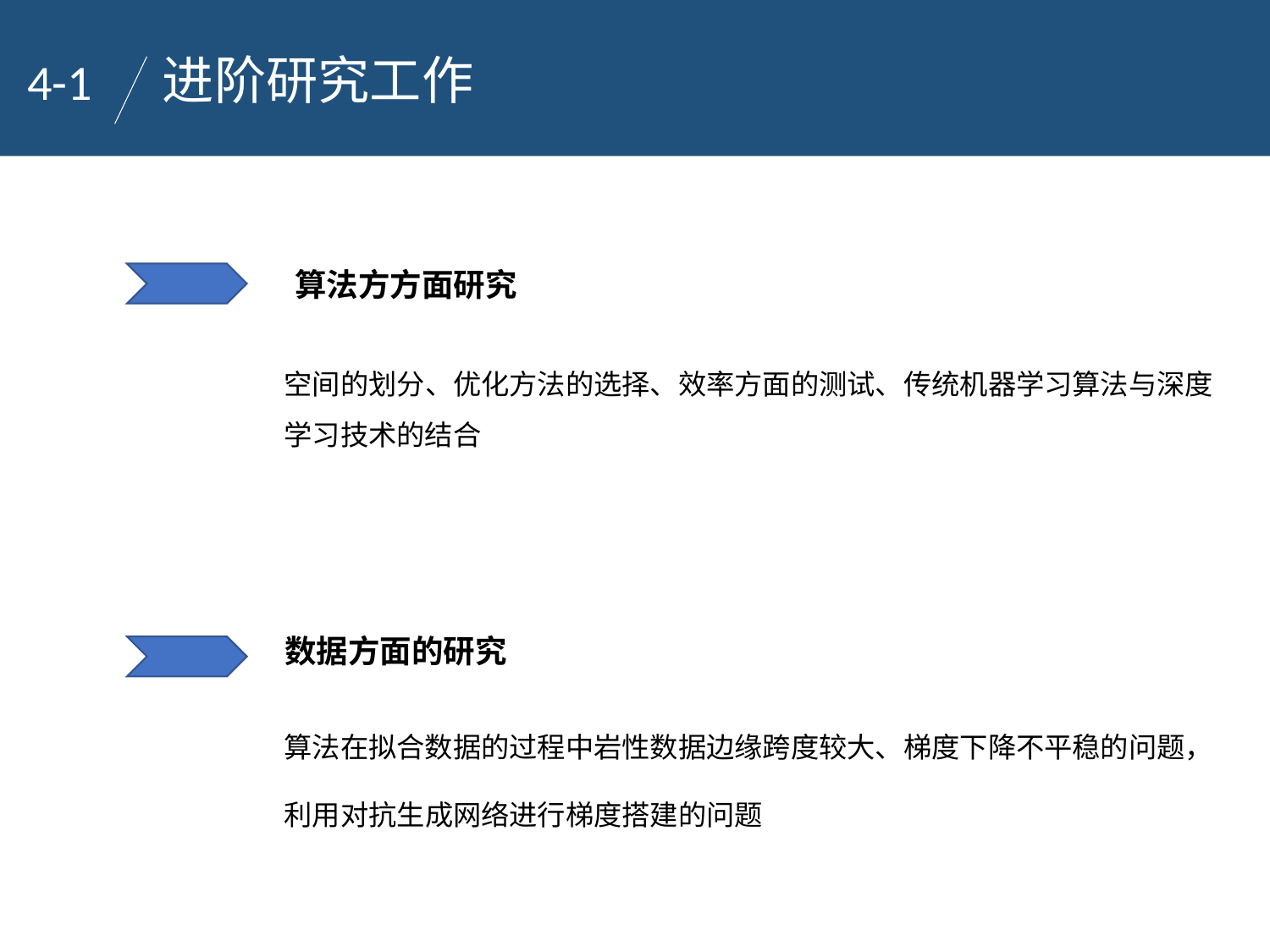

4-1
进阶研究工作
算法方方面研究

空间的划分、优化方法的选择、效率方面的测试、传统机器学习算法与深度学习技术的结合
数据方面的研究

算法在拟合数据的过程中岩性数据边缘跨度较大、梯度下降不平稳的问题，

利用对抗生成网络进行梯度搭建的问题